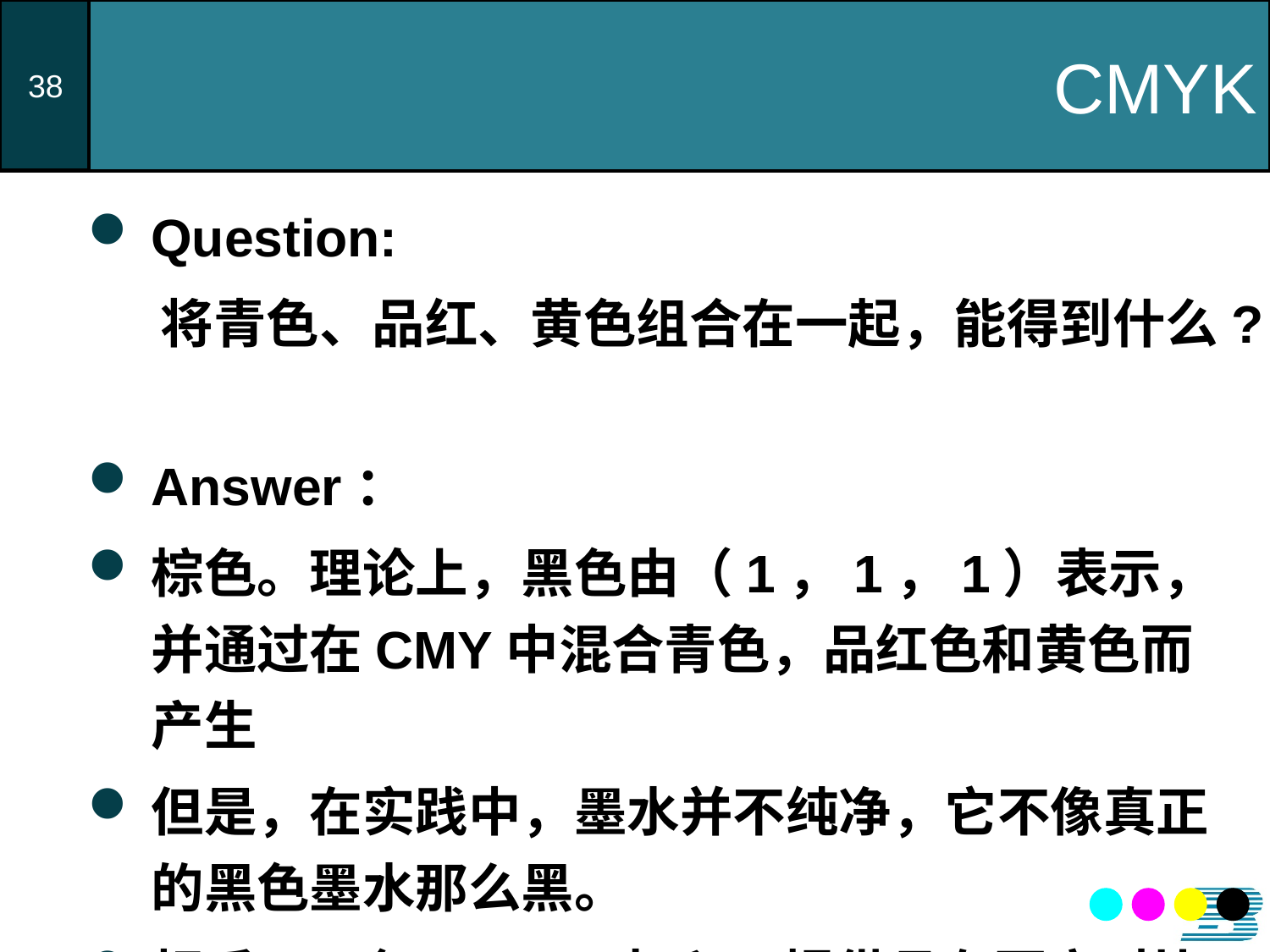

# CMYK
Question:
     将青色、品红、黄色组合在一起，能得到什么?
Answer：
棕色。理论上，黑色由（1，1，1）表示，并通过在CMY中混合青色，品红色和黄色而产生
但是，在实践中，墨水并不纯净，它不像真正的黑色墨水那么黑。
相反，四色 CMYK 打印可提供具有更高对比度的视觉效果。